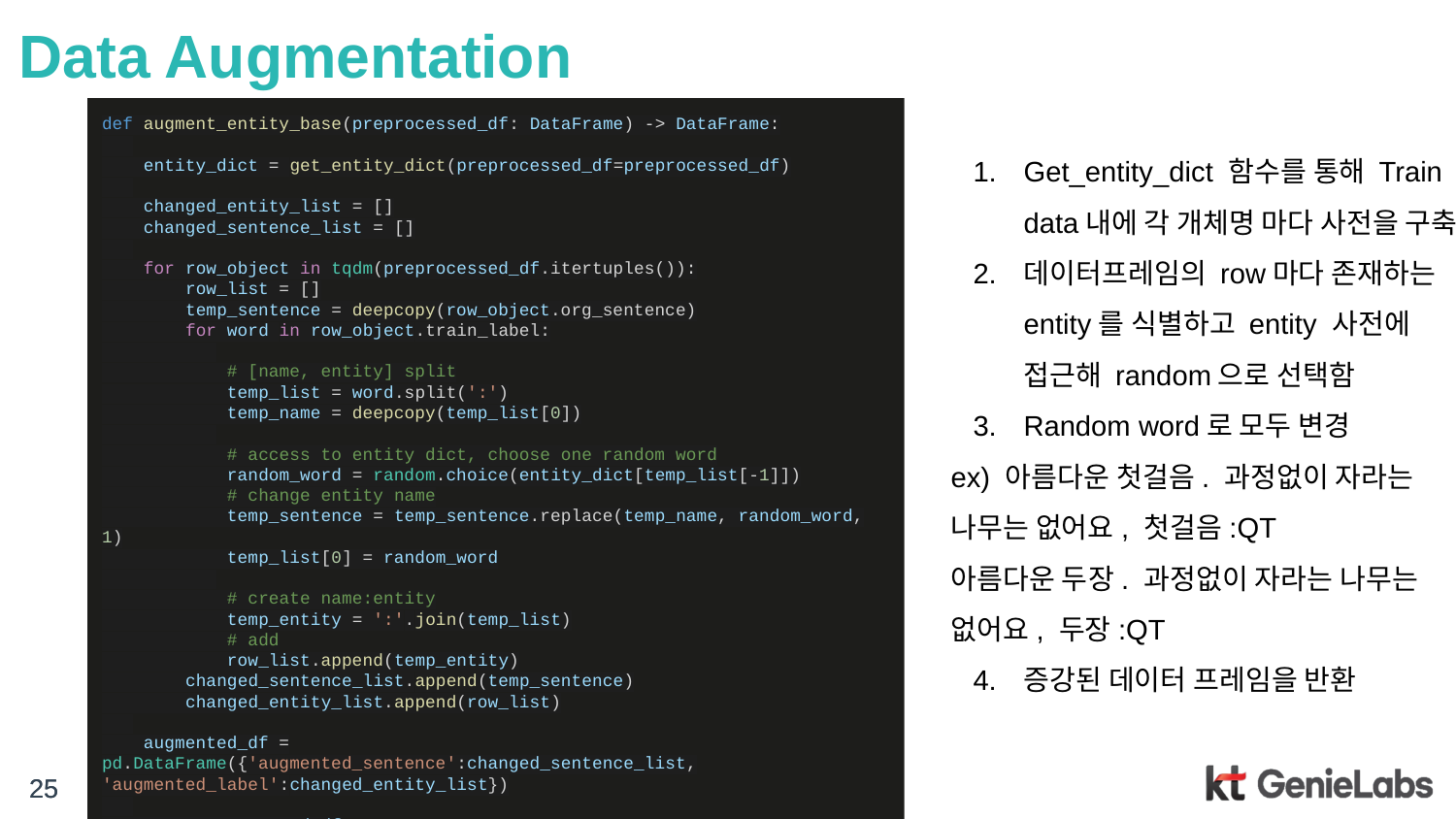

# Data Augmentation
def augment_entity_base(preprocessed_df: DataFrame) -> DataFrame:

    entity_dict = get_entity_dict(preprocessed_df=preprocessed_df)

    changed_entity_list = []
    changed_sentence_list = []

    for row_object in tqdm(preprocessed_df.itertuples()):
        row_list = []
        temp_sentence = deepcopy(row_object.org_sentence)
        for word in row_object.train_label:

            # [name, entity] split
            temp_list = word.split(':')
            temp_name = deepcopy(temp_list[0])

            # access to entity dict, choose one random word
            random_word = random.choice(entity_dict[temp_list[-1]])
            # change entity name
            temp_sentence = temp_sentence.replace(temp_name, random_word, 1)
            temp_list[0] = random_word

            # create name:entity
            temp_entity = ':'.join(temp_list)
            # add
            row_list.append(temp_entity)
        changed_sentence_list.append(temp_sentence)
        changed_entity_list.append(row_list)

    augmented_df = pd.DataFrame({'augmented_sentence':changed_sentence_list, 'augmented_label':changed_entity_list})

    return augmented_df
Get_entity_dict 함수를 통해 Train data내에 각 개체명 마다 사전을 구축함
데이터프레임의 row마다 존재하는 entity를 식별하고 entity 사전에 접근해 random으로 선택함
Random word로 모두 변경
ex) 아름다운 첫걸음. 과정없이 자라는 나무는 없어요, 첫걸음:QT
아름다운 두장. 과정없이 자라는 나무는 없어요, 두장:QT
증강된 데이터 프레임을 반환
25
25